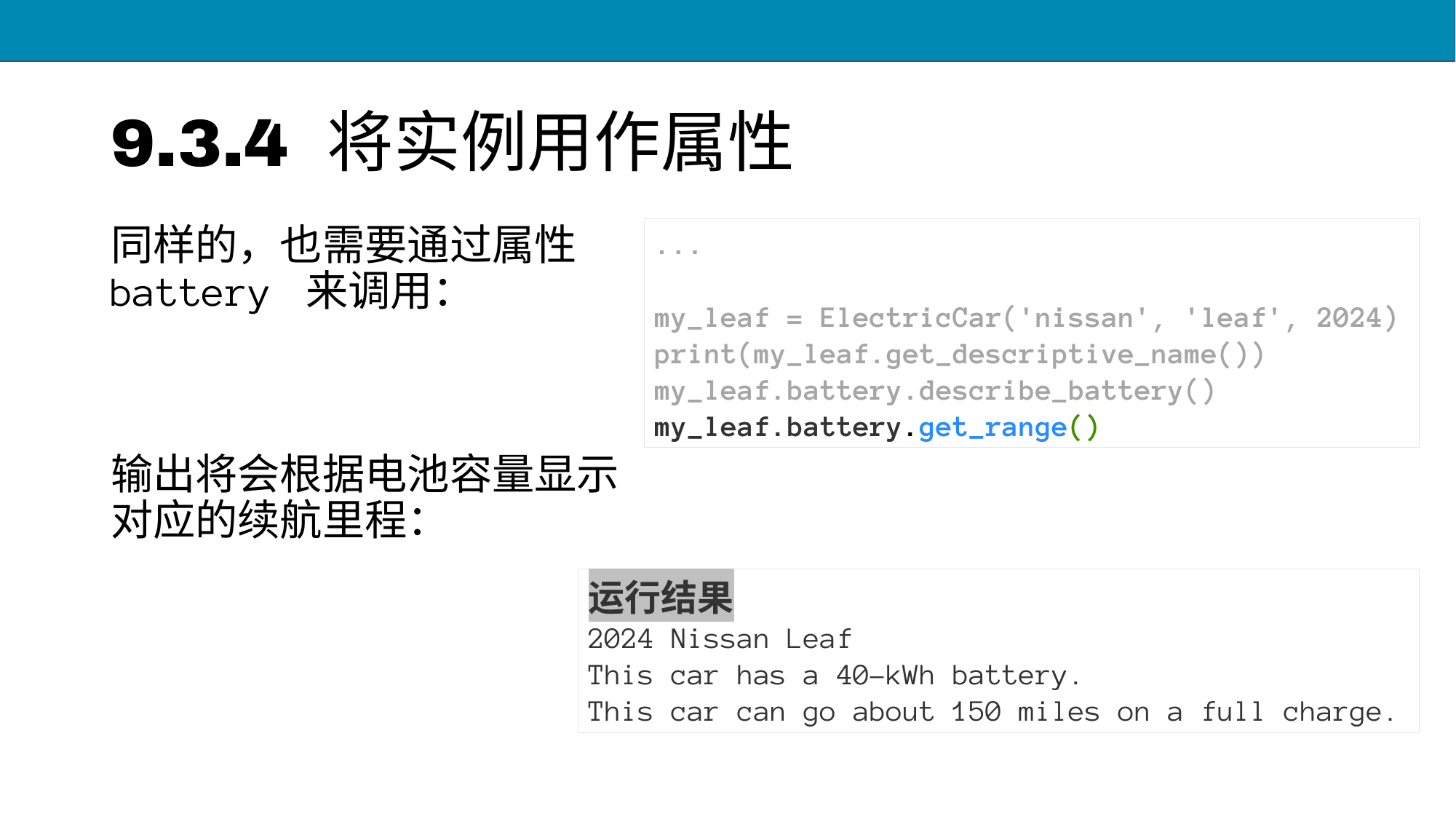

# 9.3.4 将实例用作属性
同样的，也需要通过属性 battery 来调用：

输出将会根据电池容量显示对应的续航里程：
...

my_leaf = ElectricCar('nissan', 'leaf', 2024)
print(my_leaf.get_descriptive_name()) my_leaf.battery.describe_battery()
my_leaf.battery.get_range()
运行结果
2024 Nissan Leaf
This car has a 40-kWh battery.
This car can go about 150 miles on a full charge.